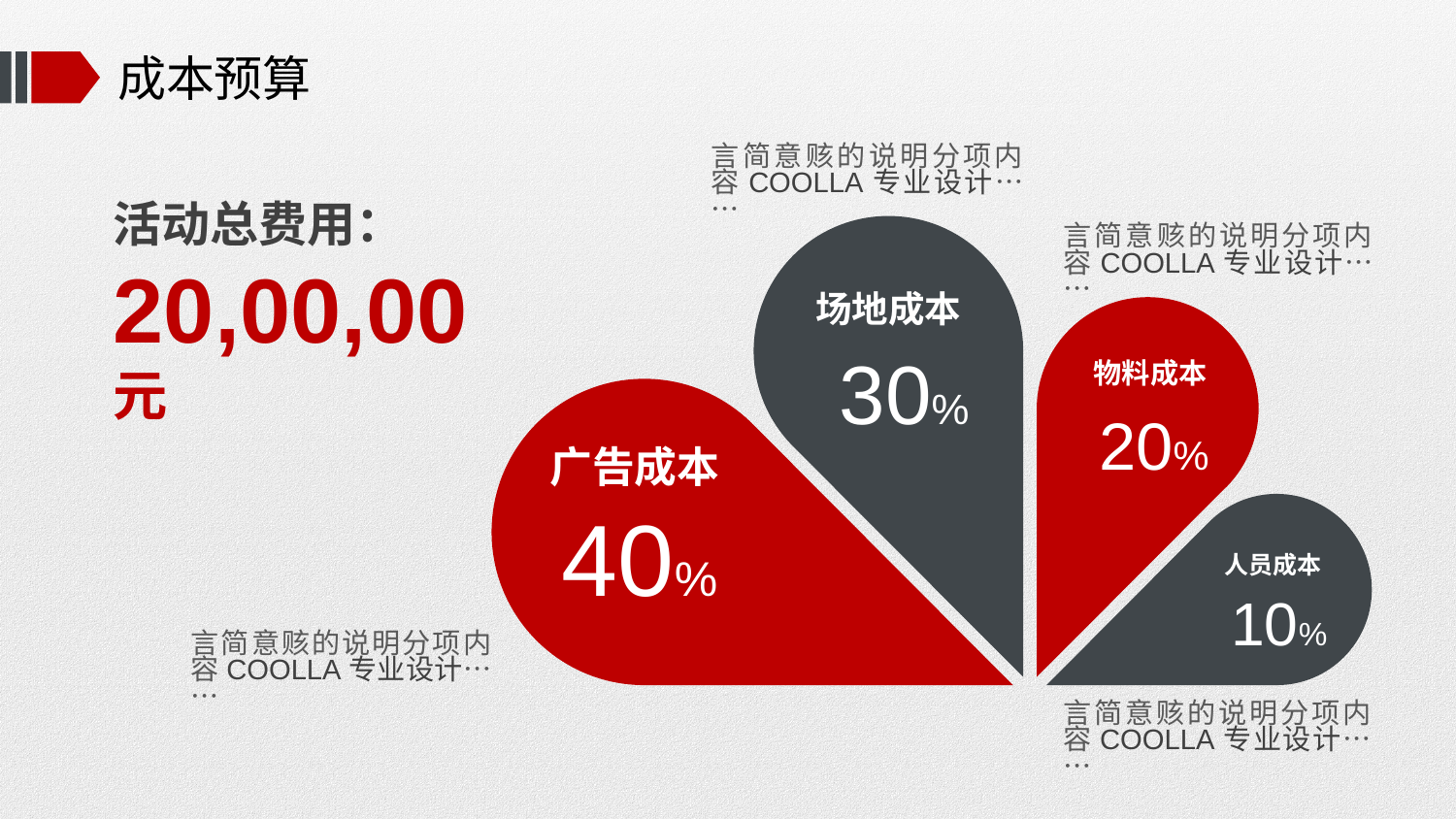

# 成本预算
言简意赅的说明分项内容COOLLA专业设计……
活动总费用：
20,00,00元

言简意赅的说明分项内容COOLLA专业设计……
场地成本

30%
物料成本

20%
广告成本
40%

人员成本
10%
言简意赅的说明分项内容COOLLA专业设计……
言简意赅的说明分项内容COOLLA专业设计……
浏览更多搜索：COOLLA       技术支持、合作、定制PPT联系QQ:34865632